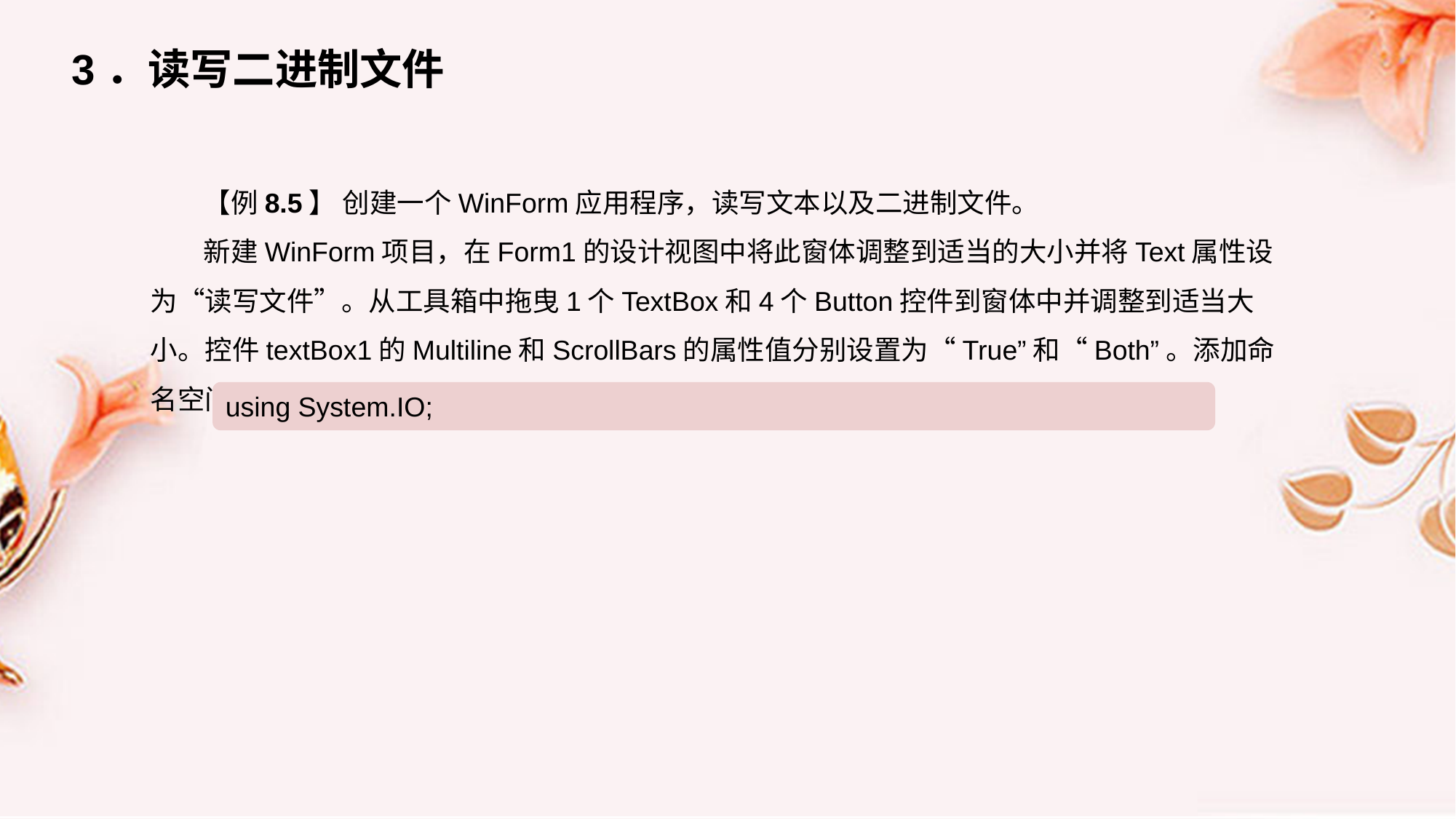

3．读写二进制文件
【例8.5】 创建一个WinForm应用程序，读写文本以及二进制文件。
新建WinForm项目，在Form1的设计视图中将此窗体调整到适当的大小并将Text属性设为“读写文件”。从工具箱中拖曳1个TextBox和4个Button控件到窗体中并调整到适当大小。控件textBox1的Multiline和ScrollBars的属性值分别设置为“True”和“Both”。添加命名空间为：
using System.IO;